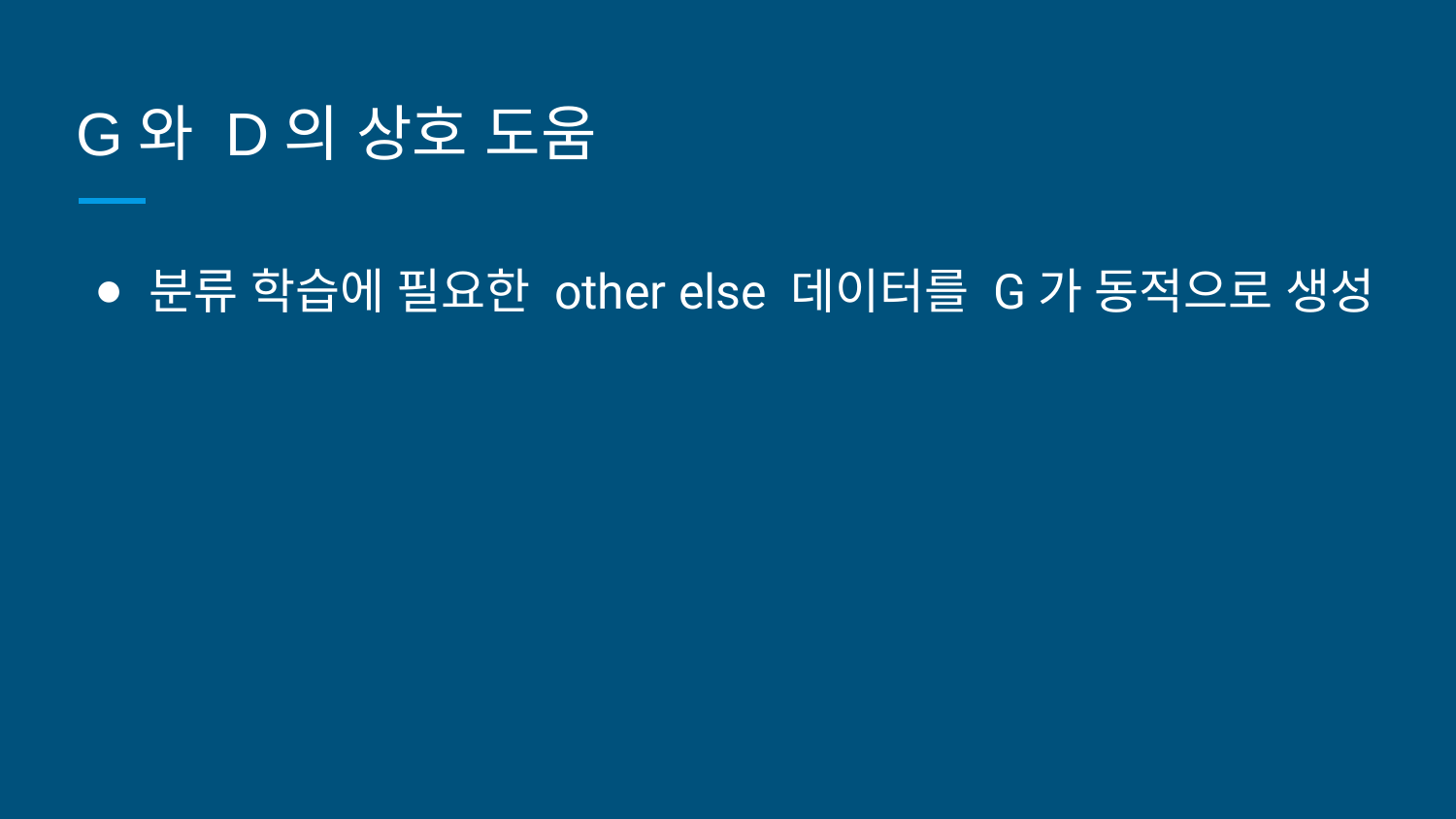

# G와 D의 상호 도움
분류 학습에 필요한 other else 데이터를 G가 동적으로 생성